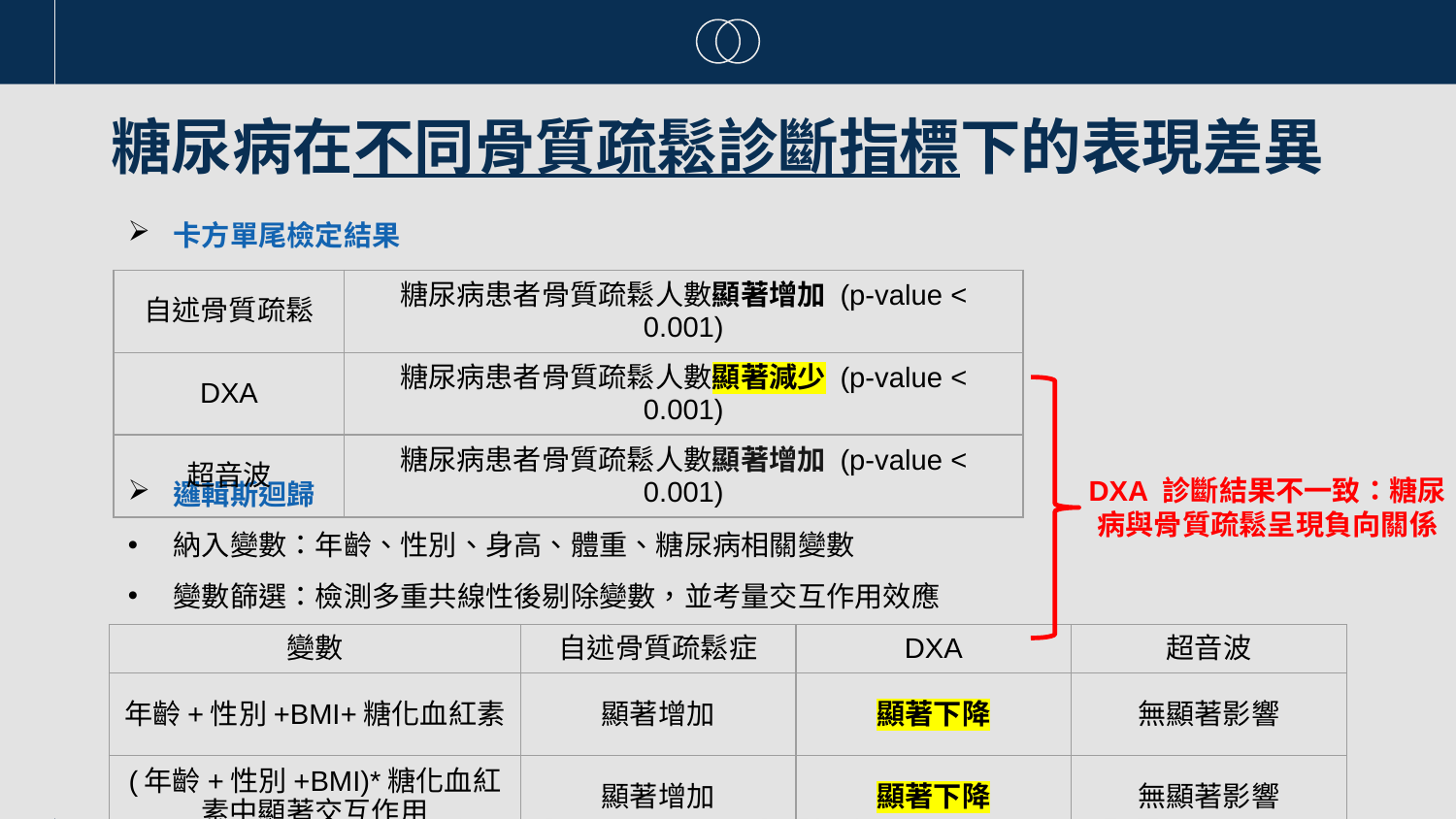

# 糖尿病在不同骨質疏鬆診斷指標下的表現差異
卡方單尾檢定結果
| 自述骨質疏鬆 | 糖尿病患者骨質疏鬆人數顯著增加 (p-value < 0.001) |
| --- | --- |
| DXA | 糖尿病患者骨質疏鬆人數顯著減少 (p-value < 0.001) |
| 超音波 | 糖尿病患者骨質疏鬆人數顯著增加 (p-value < 0.001) |

邏輯斯迴歸
納入變數：年齡、性別、身高、體重、糖尿病相關變數
變數篩選：檢測多重共線性後剔除變數，並考量交互作用效應
DXA 診斷結果不一致：糖尿病與骨質疏鬆呈現負向關係
| 變數 | 自述骨質疏鬆症 | DXA | 超音波 |
| --- | --- | --- | --- |
| 年齡+性別+BMI+糖化血紅素 | 顯著增加 | 顯著下降 | 無顯著影響 |
| (年齡+性別+BMI)\*糖化血紅素中顯著交互作用 | 顯著增加 | 顯著下降 | 無顯著影響 |